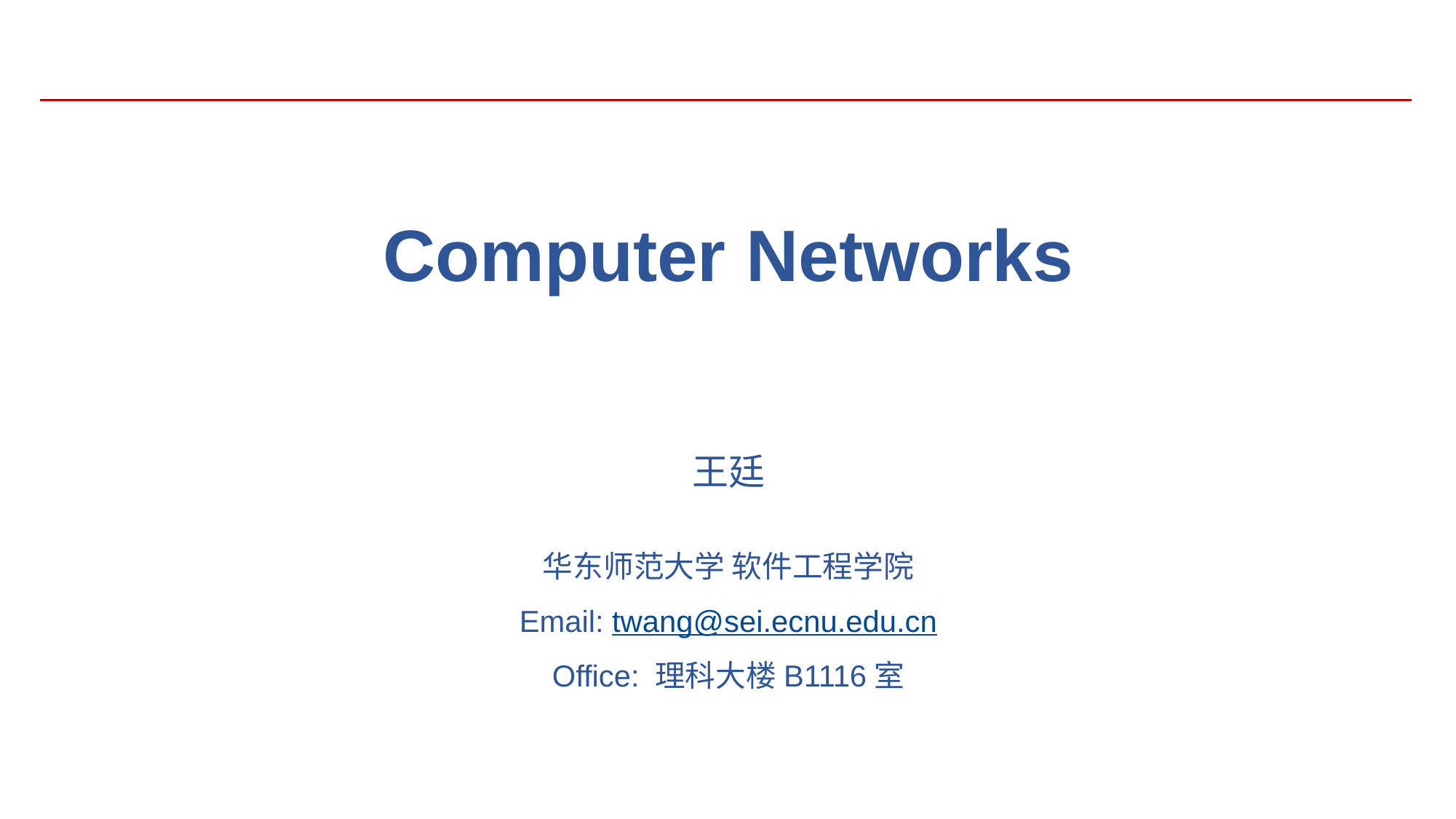

Computer Networks

王廷

华东师范大学 软件工程学院
Email: twang@sei.ecnu.edu.cn
Office: 理科大楼B1116室